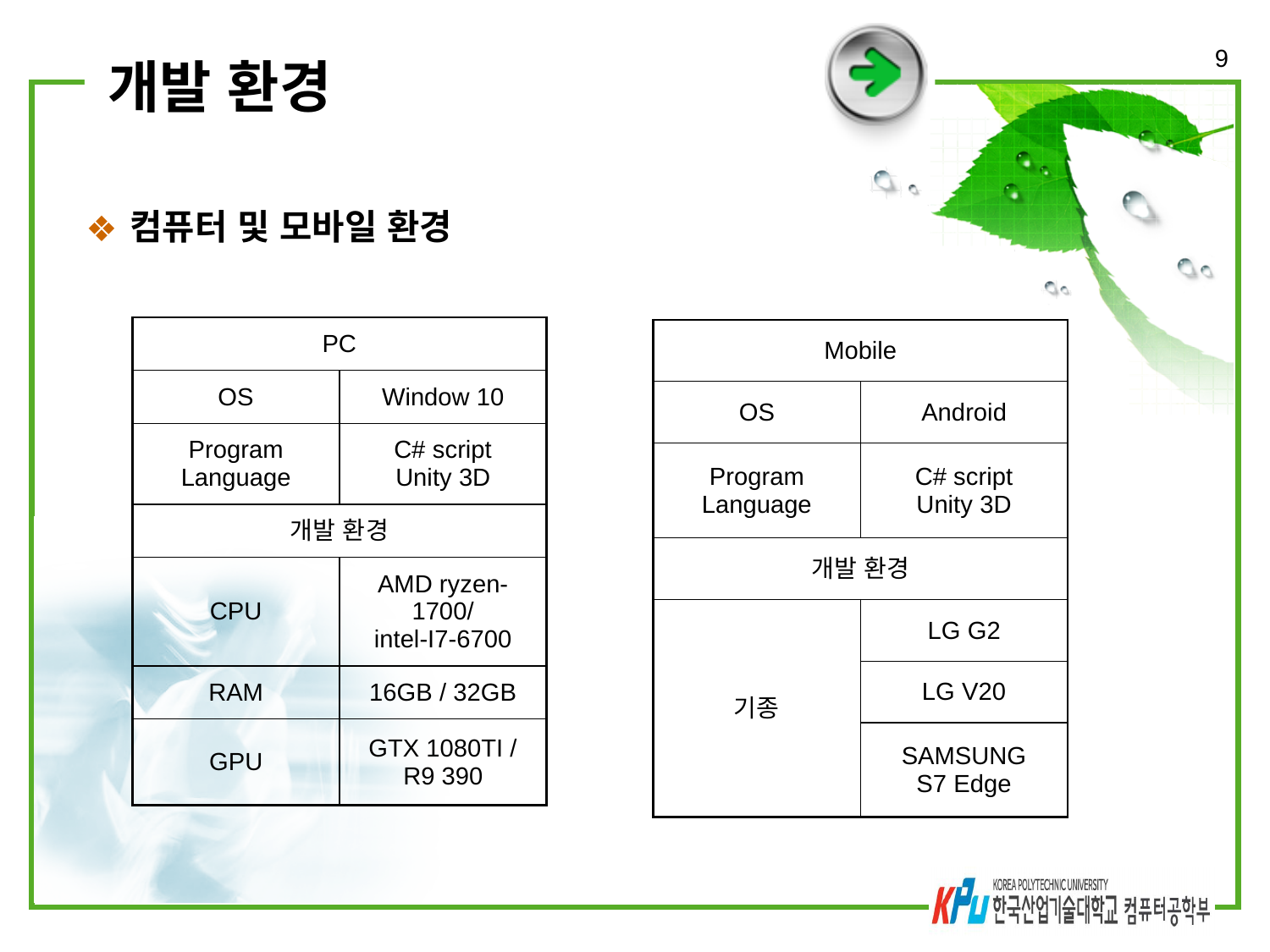

9
# 개발 환경
컴퓨터 및 모바일 환경

| PC |  |
| --- | --- |
| OS | Window 10 |
| Program Language | C# script Unity 3D |
| 개발 환경 |  |
| CPU | AMD ryzen-1700/ intel-I7-6700 |
| RAM | 16GB / 32GB |
| GPU | GTX 1080TI / R9 390 |
| Mobile |  |
| --- | --- |
| OS | Android |
| Program Language | C# script Unity 3D |
| 개발 환경 |  |
| 기종 | LG G2 |
|  | LG V20 |
|  | SAMSUNG S7 Edge |